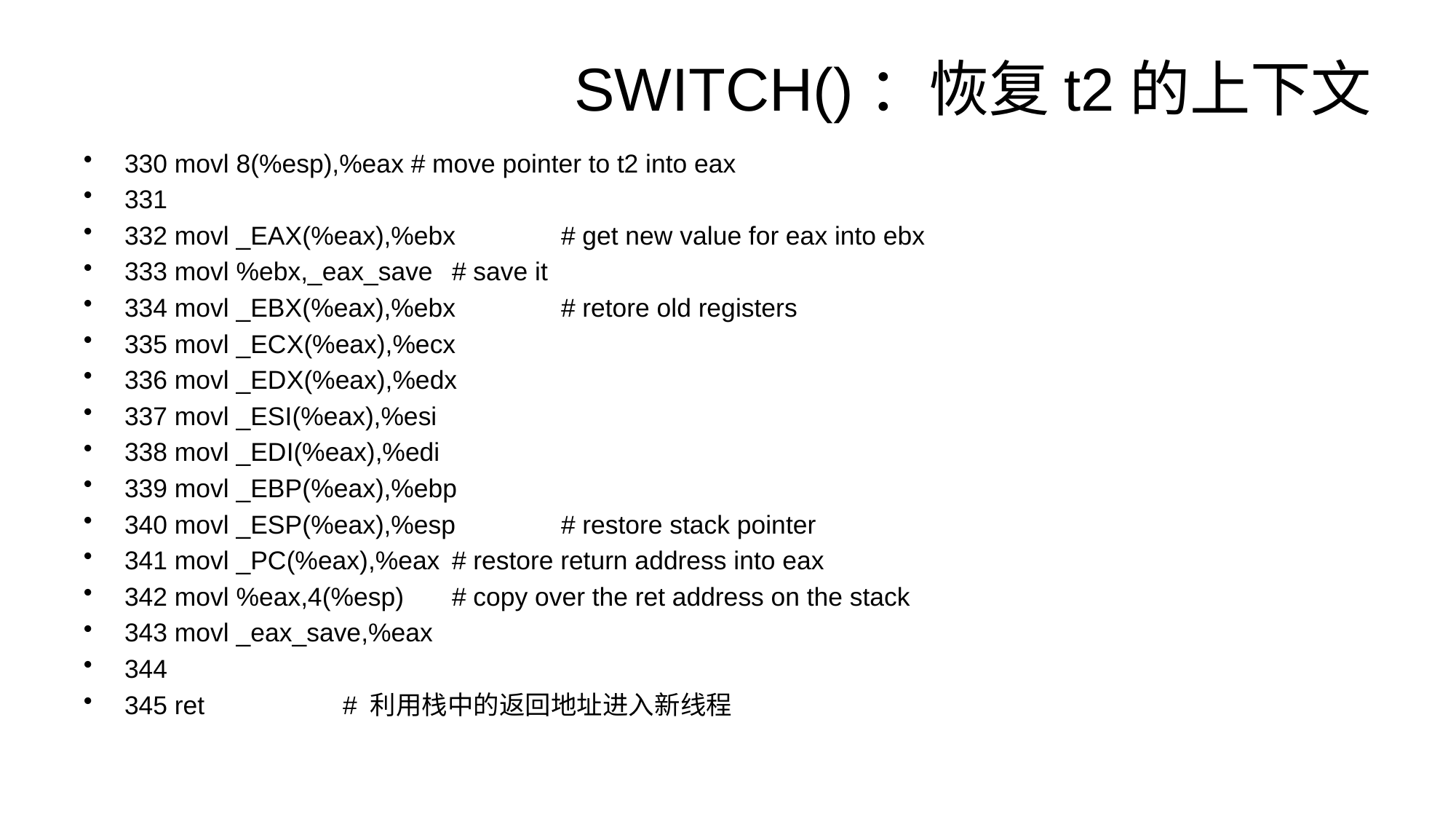

# SWITCH()：恢复t2的上下文
330 movl 8(%esp),%eax # move pointer to t2 into eax
331
332 movl _EAX(%eax),%ebx 	# get new value for eax into ebx
333 movl %ebx,_eax_save 	# save it
334 movl _EBX(%eax),%ebx 	# retore old registers
335 movl _ECX(%eax),%ecx
336 movl _EDX(%eax),%edx
337 movl _ESI(%eax),%esi
338 movl _EDI(%eax),%edi
339 movl _EBP(%eax),%ebp
340 movl _ESP(%eax),%esp 	# restore stack pointer
341 movl _PC(%eax),%eax 	# restore return address into eax
342 movl %eax,4(%esp) 	# copy over the ret address on the stack
343 movl _eax_save,%eax
344
345 ret		# 利用栈中的返回地址进入新线程